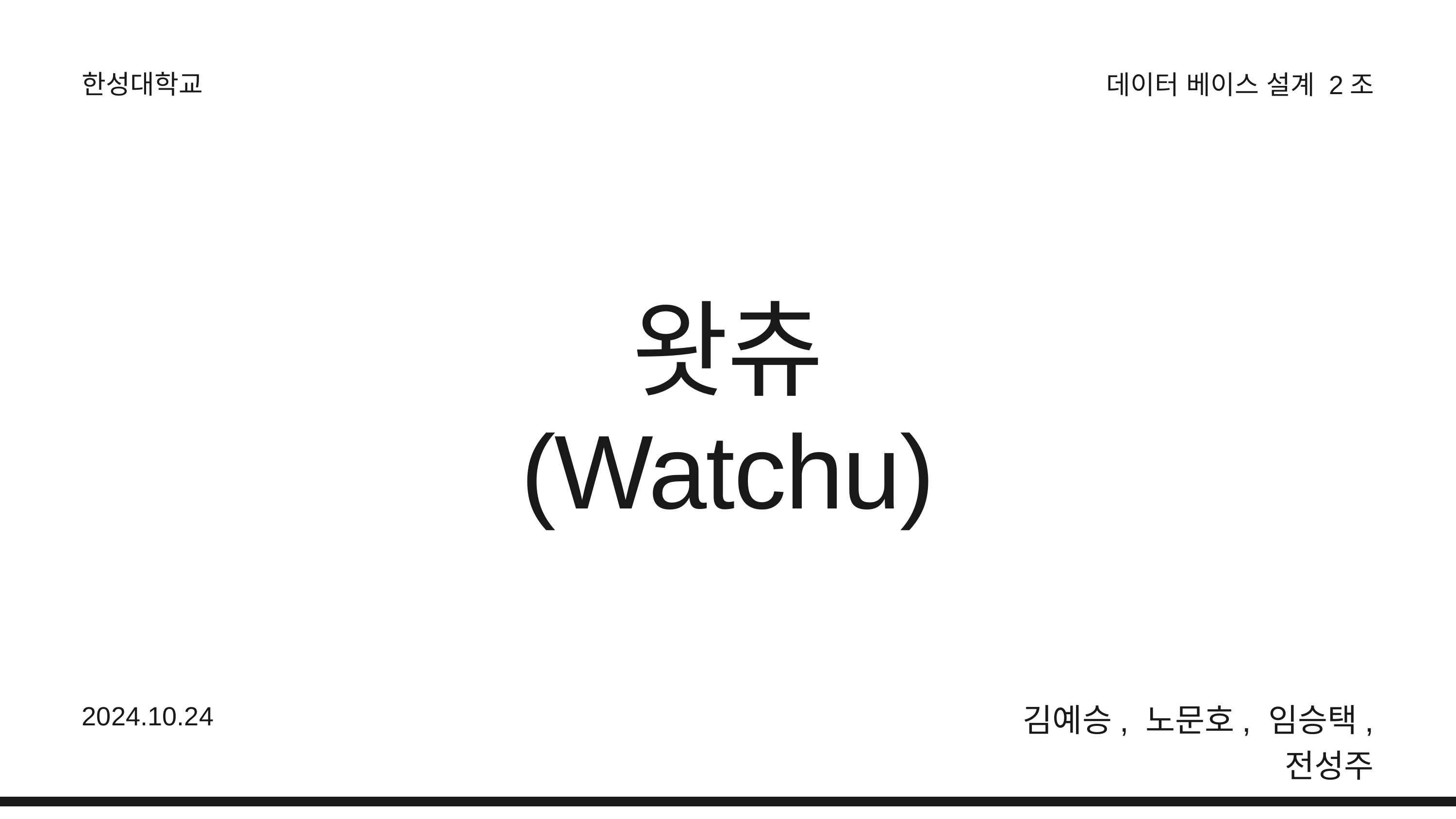

한성대학교
데이터 베이스 설계 2조
왓츄
(Watchu)
김예승, 노문호, 임승택, 전성주
2024.10.24